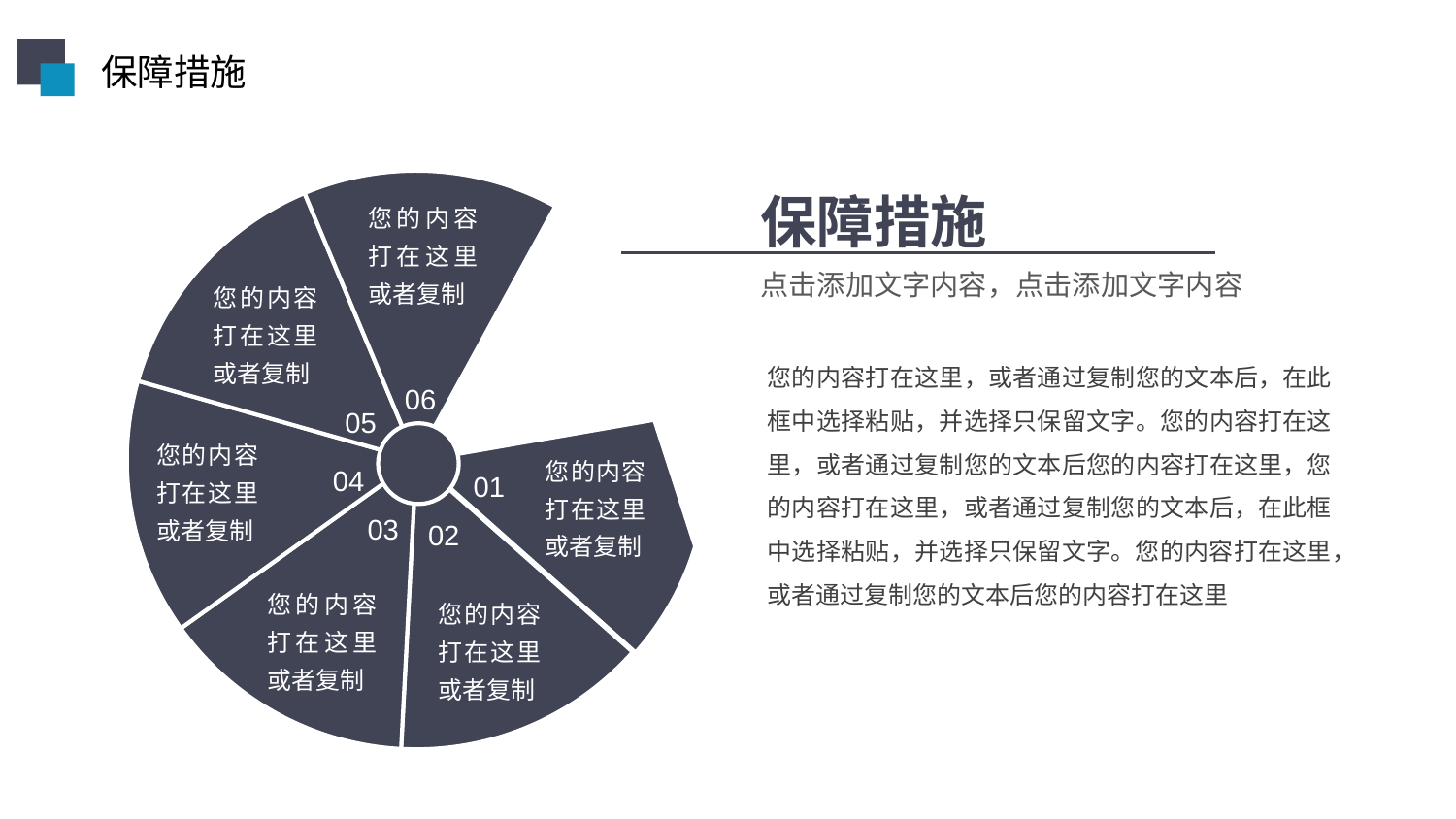

保障措施
保障措施

您的内容打在这里或者复制
点击添加文字内容，点击添加文字内容
您的内容打在这里或者复制
您的内容打在这里，或者通过复制您的文本后，在此框中选择粘贴，并选择只保留文字。您的内容打在这里，或者通过复制您的文本后您的内容打在这里，您的内容打在这里，或者通过复制您的文本后，在此框中选择粘贴，并选择只保留文字。您的内容打在这里，或者通过复制您的文本后您的内容打在这里

06

05

您的内容打在这里或者复制
您的内容打在这里或者复制
04
01
03
02
您的内容打在这里或者复制
您的内容打在这里或者复制